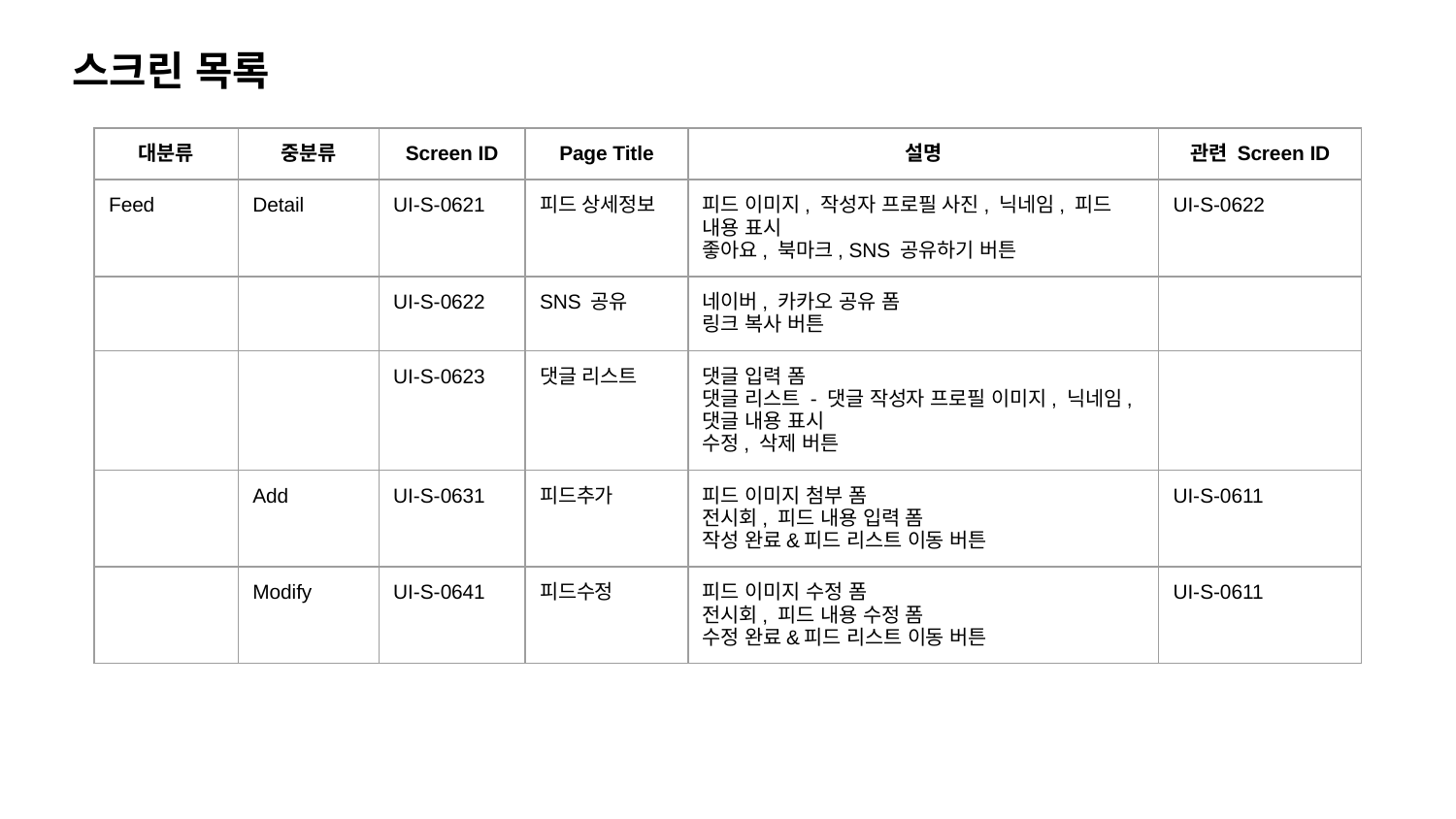

스크린 목록
| 대분류 | 중분류 | Screen ID | Page Title | 설명 | 관련 Screen ID |
| --- | --- | --- | --- | --- | --- |
| Feed | Detail | UI-S-0621 | 피드 상세정보 | 피드 이미지, 작성자 프로필 사진, 닉네임, 피드 내용 표시 좋아요, 북마크, SNS 공유하기 버튼 | UI-S-0622 |
|  |  | UI-S-0622 | SNS 공유 | 네이버, 카카오 공유 폼 링크 복사 버튼 |  |
|  |  | UI-S-0623 | 댓글 리스트 | 댓글 입력 폼 댓글 리스트 - 댓글 작성자 프로필 이미지, 닉네임, 댓글 내용 표시 수정, 삭제 버튼 |  |
|  | Add | UI-S-0631 | 피드추가 | 피드 이미지 첨부 폼 전시회, 피드 내용 입력 폼 작성 완료&피드 리스트 이동 버튼 | UI-S-0611 |
|  | Modify | UI-S-0641 | 피드수정 | 피드 이미지 수정 폼 전시회, 피드 내용 수정 폼 수정 완료&피드 리스트 이동 버튼 | UI-S-0611 |